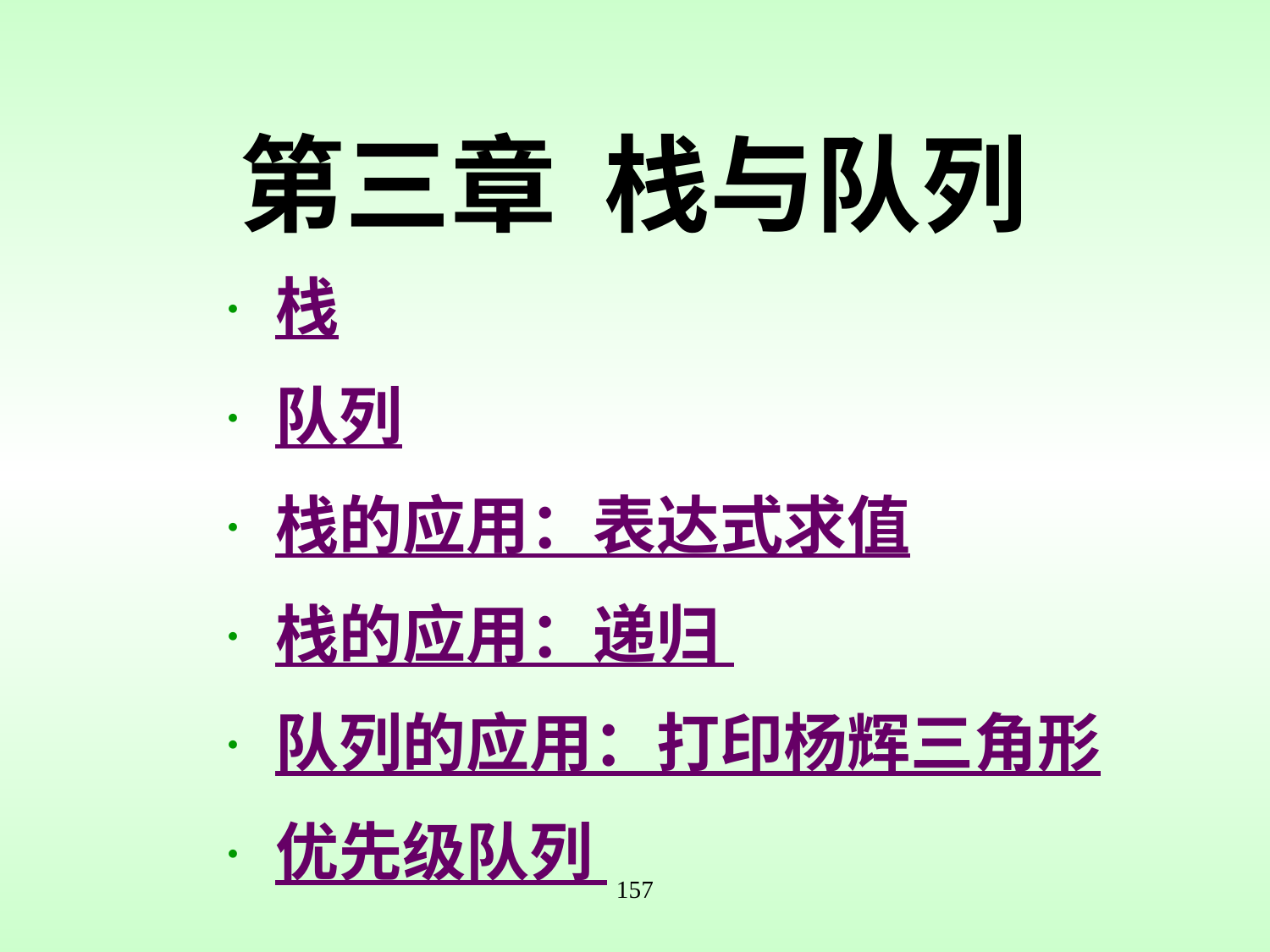

# 第三章  栈与队列
栈
队列
栈的应用：表达式求值
栈的应用：递归
队列的应用：打印杨辉三角形
优先级队列
157